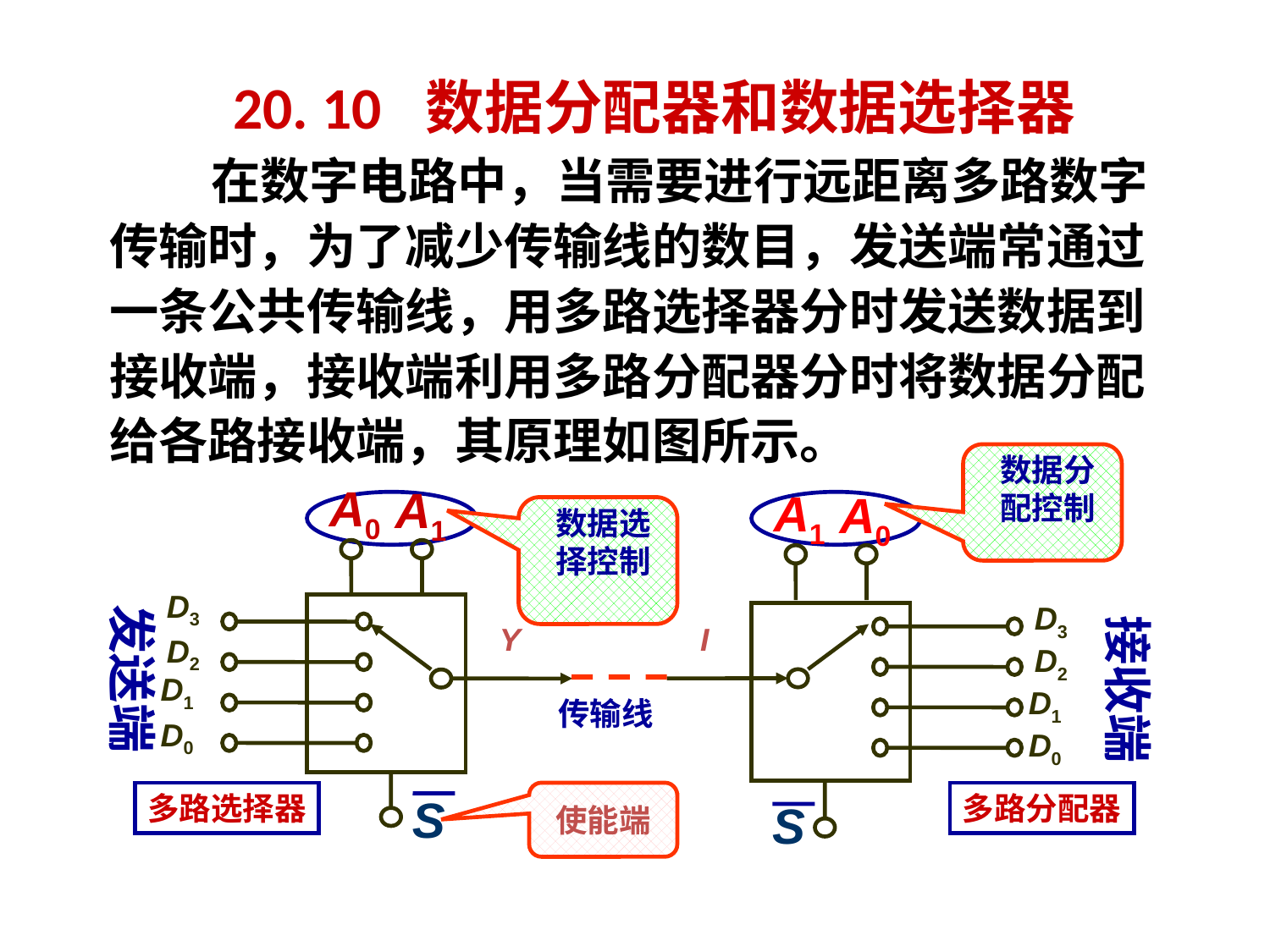

# 20. 10  数据分配器和数据选择器
        在数字电路中，当需要进行远距离多路数字
传输时，为了减少传输线的数目，发送端常通过
一条公共传输线，用多路选择器分时发送数据到
接收端，接收端利用多路分配器分时将数据分配
给各路接收端，其原理如图所示。

数据分
配控制

A0
A1

A1
A0

D3
发送端
D3

接收端

Y
I

D2
D2
D1

D1
传输线
D0
D0

S
S

数据选
择控制
多路选择器
使能端
多路分配器